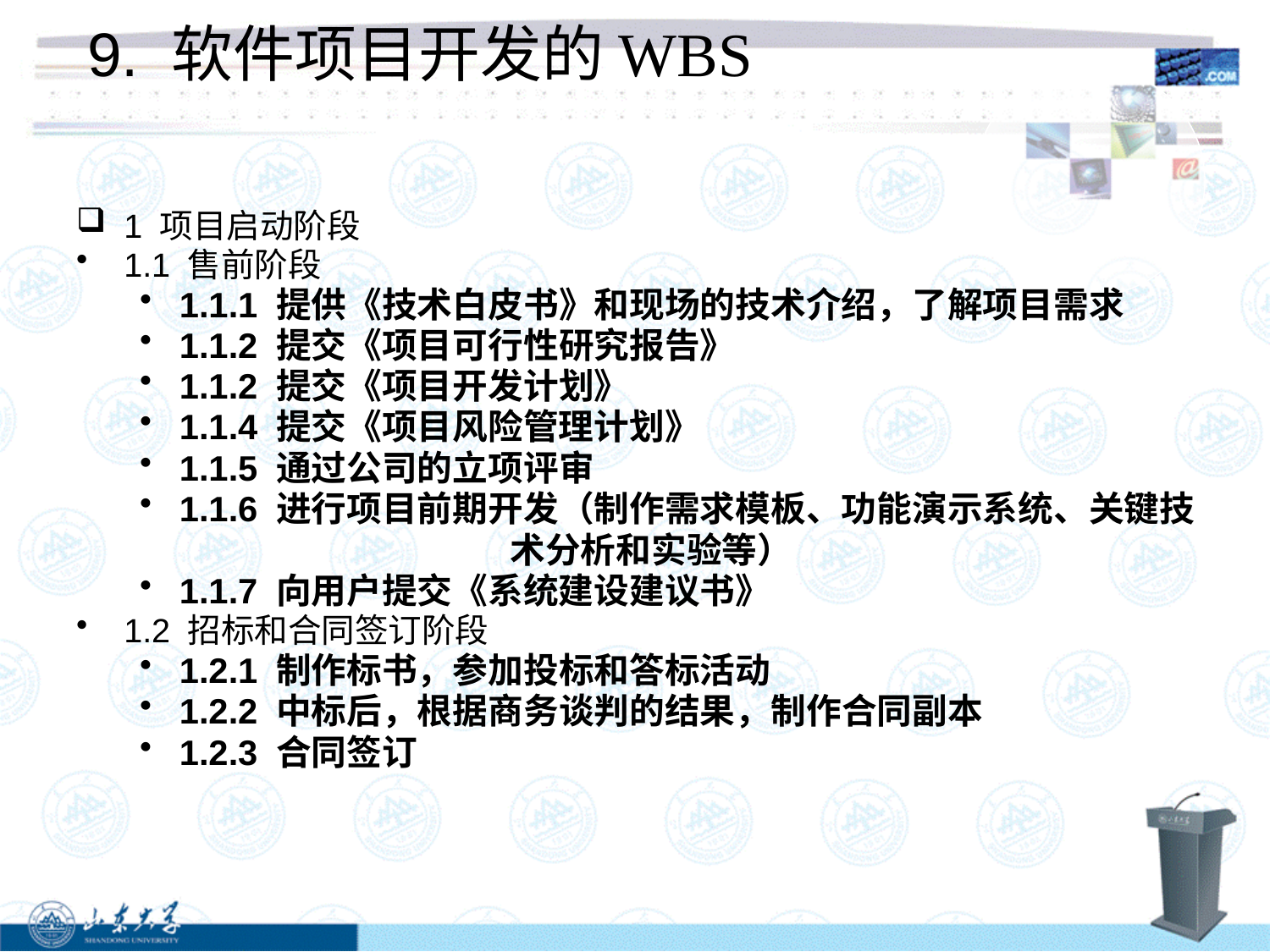

# 9. 软件项目开发的WBS
1 项目启动阶段
1.1 售前阶段
1.1.1 提供《技术白皮书》和现场的技术介绍，了解项目需求
1.1.2 提交《项目可行性研究报告》
1.1.2 提交《项目开发计划》
1.1.4 提交《项目风险管理计划》
1.1.5 通过公司的立项评审
1.1.6 进行项目前期开发（制作需求模板、功能演示系统、关键技
                                             术分析和实验等）
1.1.7 向用户提交《系统建设建议书》
1.2 招标和合同签订阶段
1.2.1 制作标书，参加投标和答标活动
1.2.2 中标后，根据商务谈判的结果，制作合同副本
1.2.3 合同签订